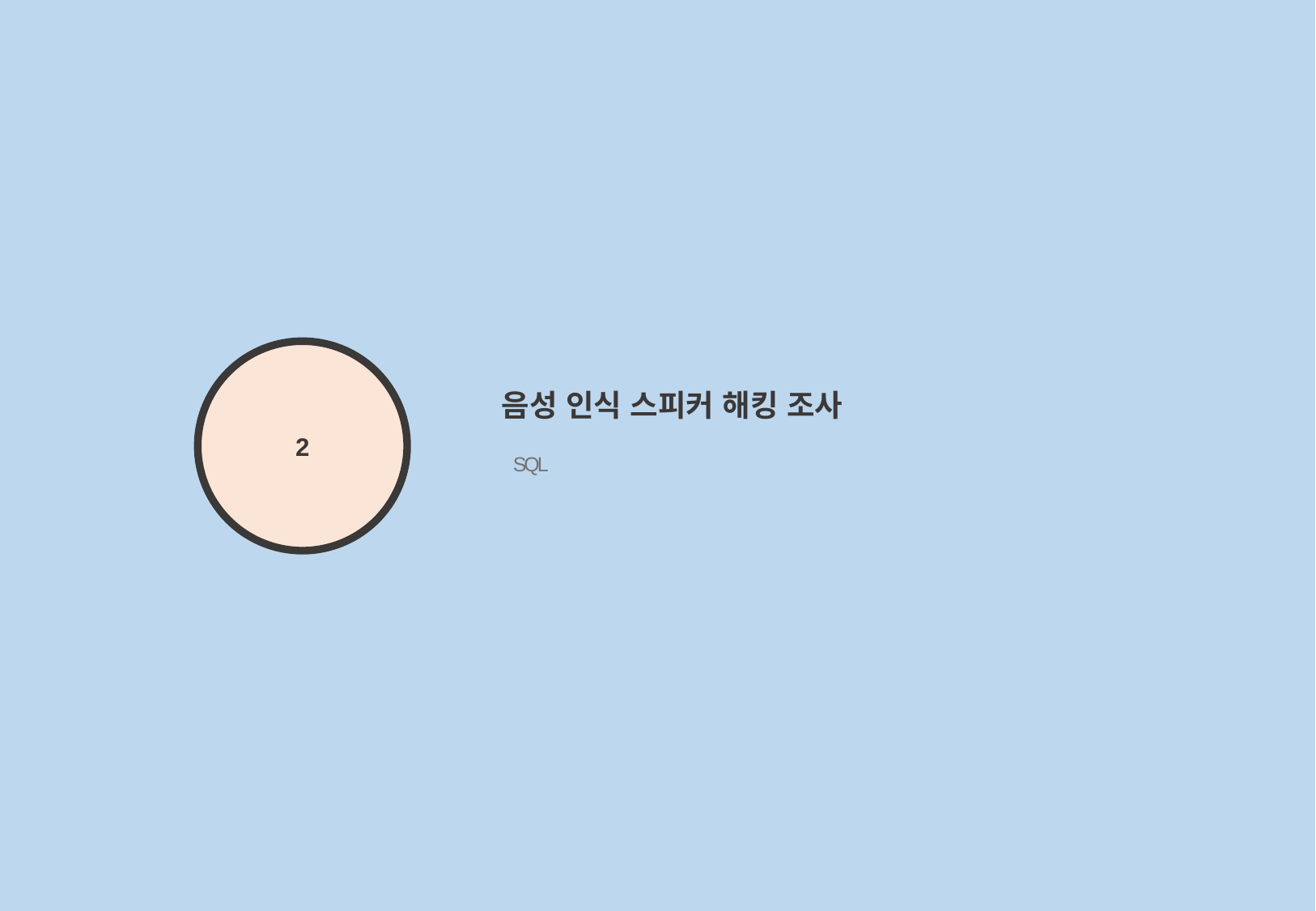

음성 인식 스피커 해킹 조사
2
SQL